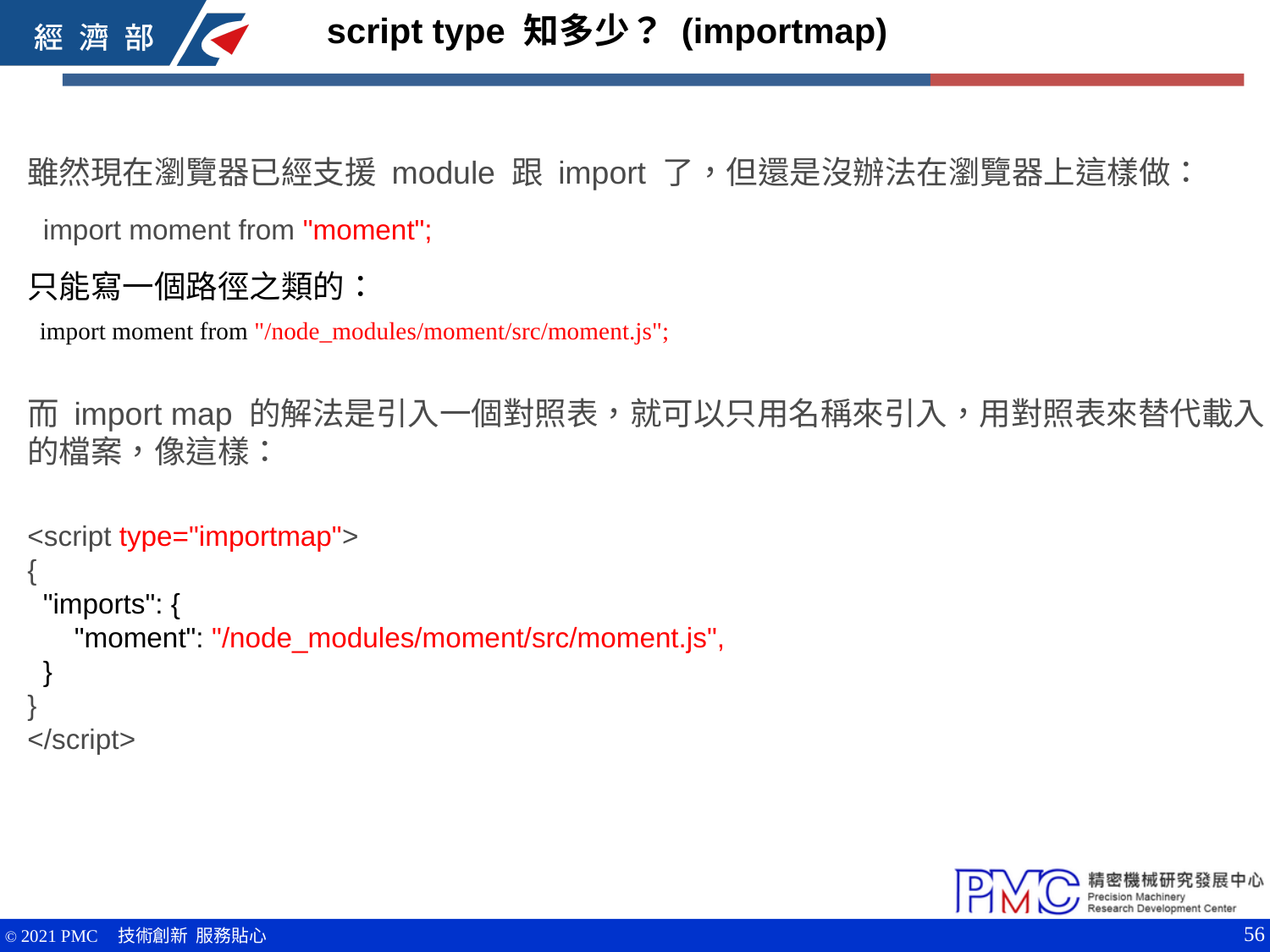

script type 知多少？ (importmap)

雖然現在瀏覽器已經支援 module 跟 import 了，但還是沒辦法在瀏覽器上這樣做：
  import moment from "moment";
只能寫一個路徑之類的：
  import moment from "/node_modules/moment/src/moment.js";

而 import map 的解法是引入一個對照表，就可以只用名稱來引入，用對照表來替代載入的檔案，像這樣：

<script type="importmap">
{
  "imports": {
      "moment": "/node_modules/moment/src/moment.js",
  }
}
</script>
56